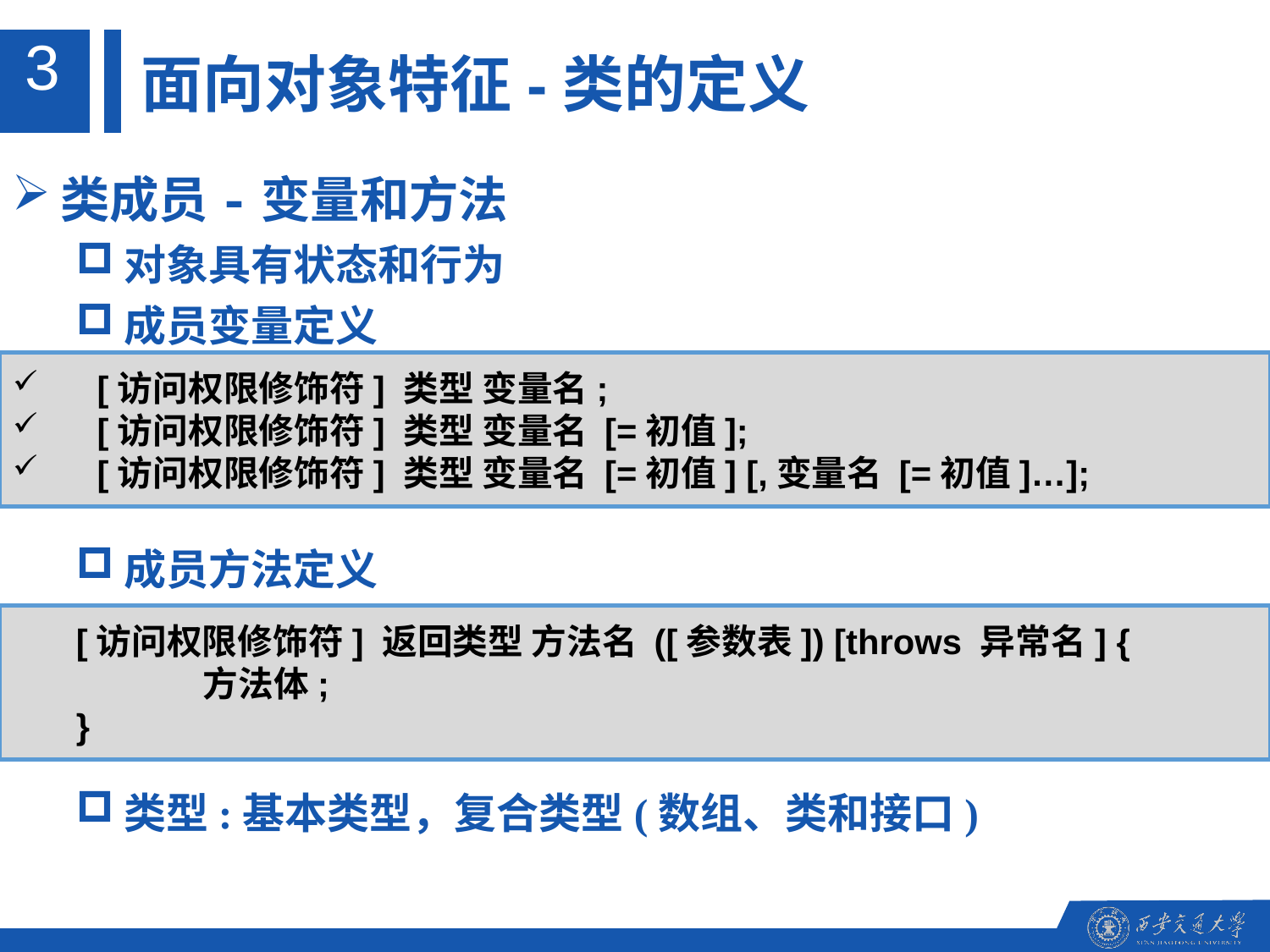

3
面向对象特征-类的定义
类成员-变量和方法
对象具有状态和行为
成员变量定义

成员方法定义

类型:基本类型，复合类型(数组、类和接口)
[访问权限修饰符] 类型 变量名;
[访问权限修饰符] 类型 变量名 [=初值];
[访问权限修饰符] 类型 变量名 [=初值] [,变量名 [=初值]…];
[访问权限修饰符] 返回类型 方法名 ([参数表]) [throws 异常名] {
	方法体;
}